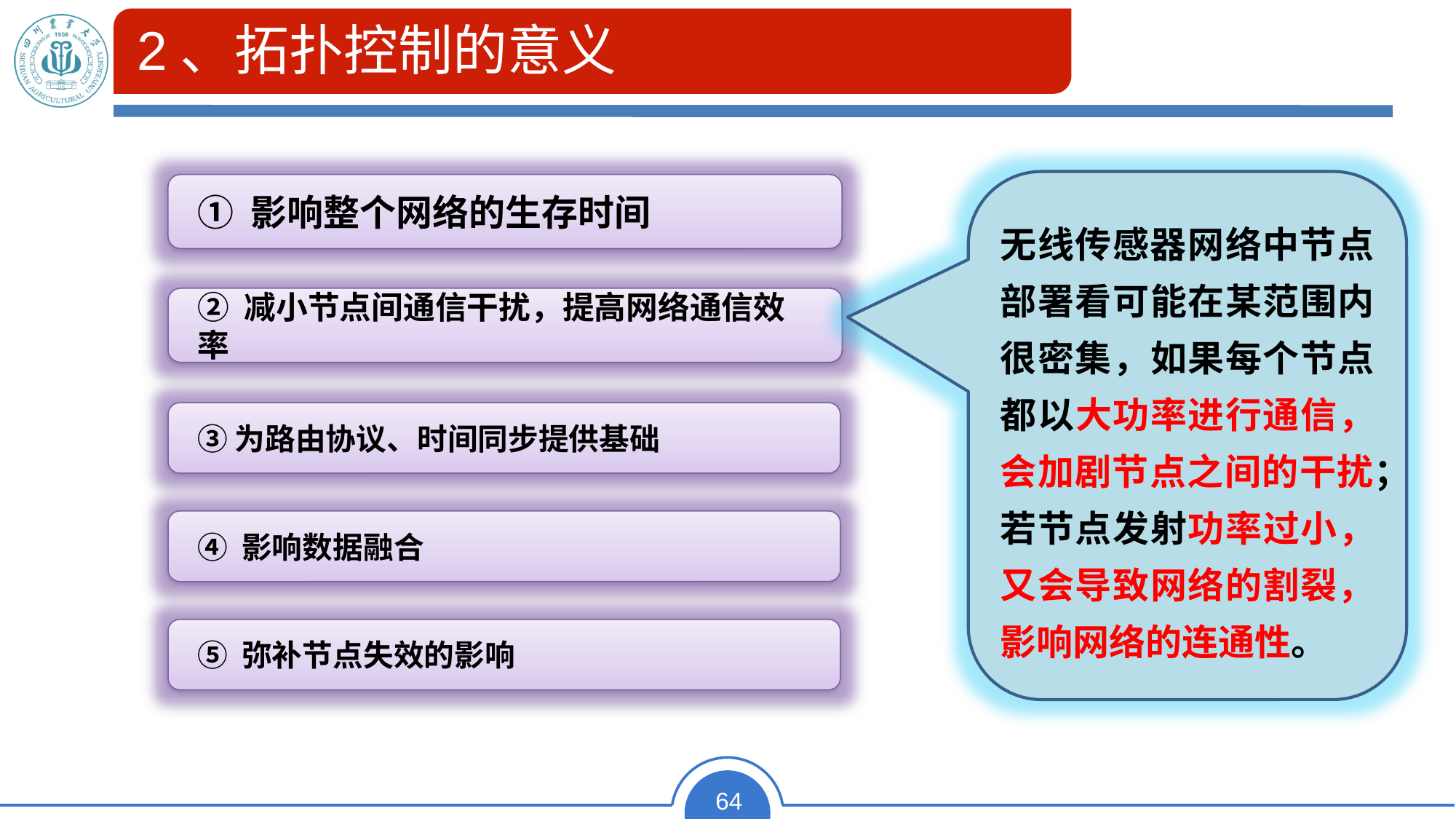

# 2、拓扑控制的意义
① 影响整个网络的生存时间
② 减小节点间通信干扰，提高网络通信效率
无线传感器网络中节点部署看可能在某范围内很密集，如果每个节点都以大功率进行通信，会加剧节点之间的干扰；若节点发射功率过小，又会导致网络的割裂，影响网络的连通性。
③为路由协议、时间同步提供基础
④ 影响数据融合
⑤ 弥补节点失效的影响